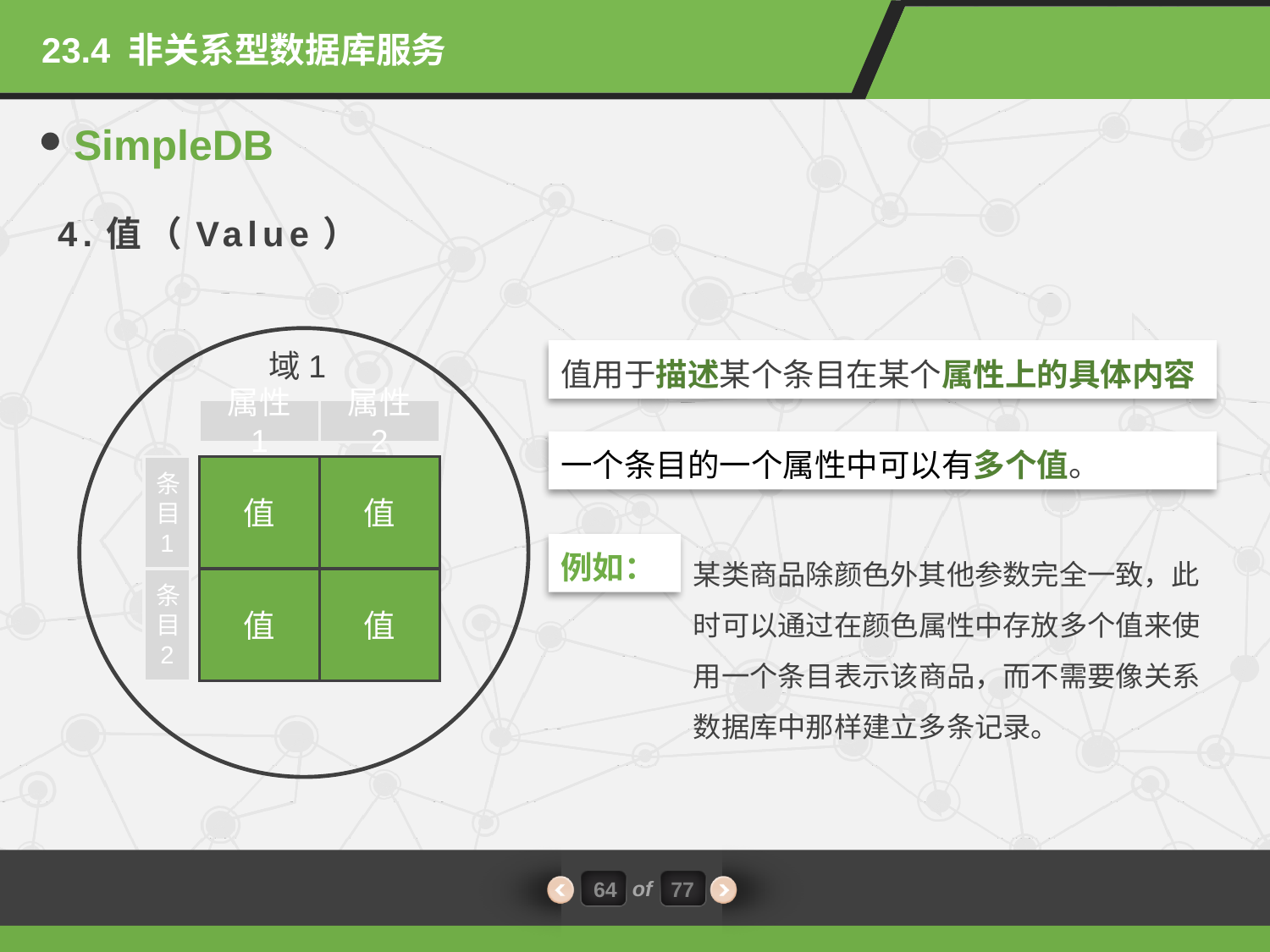

23.4 非关系型数据库服务
SimpleDB

4.值（Value）

域1
属性 1
属性 2
条目1
条目2
值
值
值
值
值用于描述某个条目在某个属性上的具体内容
一个条目的一个属性中可以有多个值。
例如：
某类商品除颜色外其他参数完全一致，此时可以通过在颜色属性中存放多个值来使用一个条目表示该商品，而不需要像关系数据库中那样建立多条记录。
64